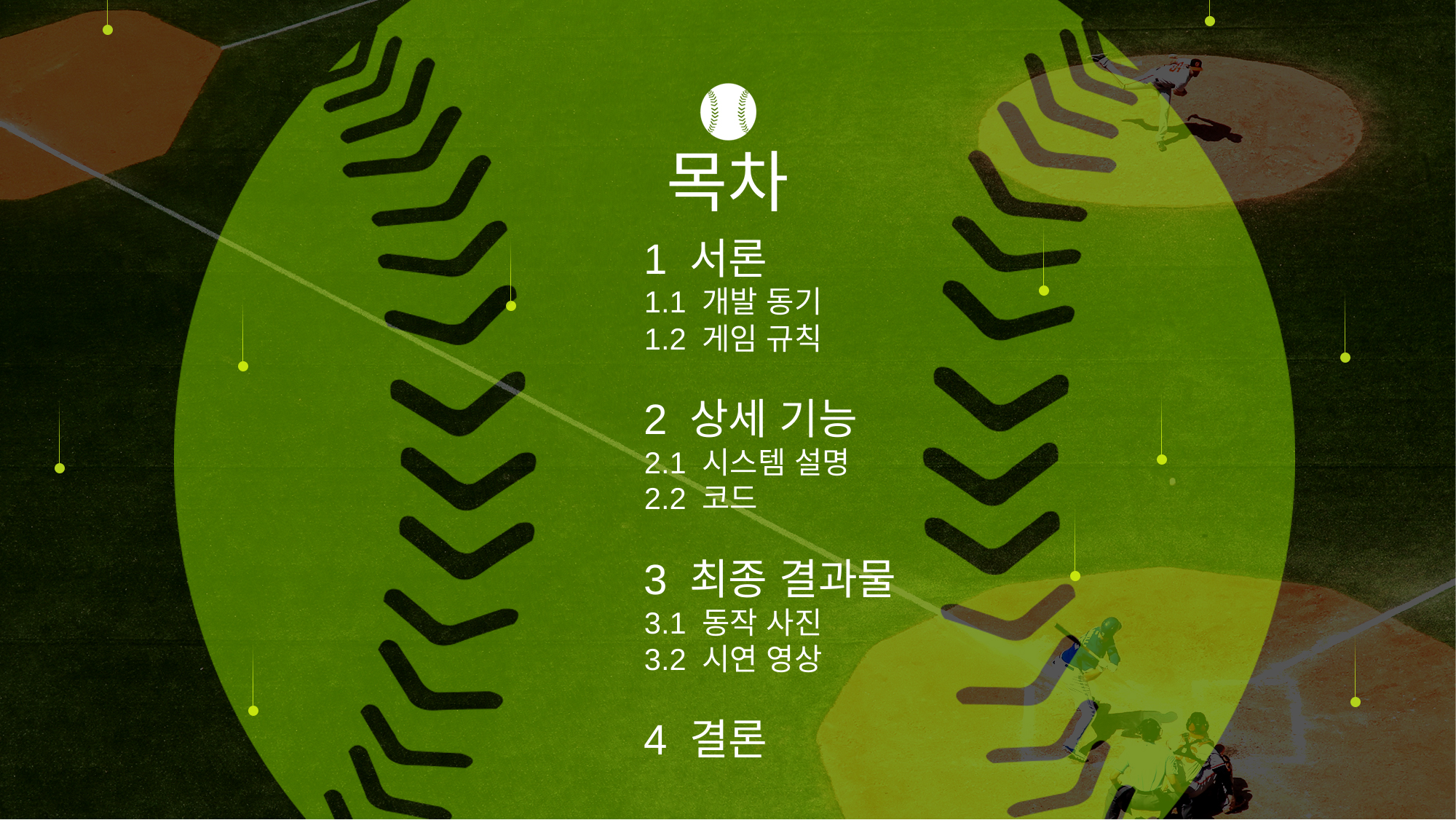

목차
1 서론
1.1 개발 동기
1.2 게임 규칙

2 상세 기능
2.1 시스템 설명
2.2 코드

3 최종 결과물
3.1 동작 사진
3.2 시연 영상

4 결론